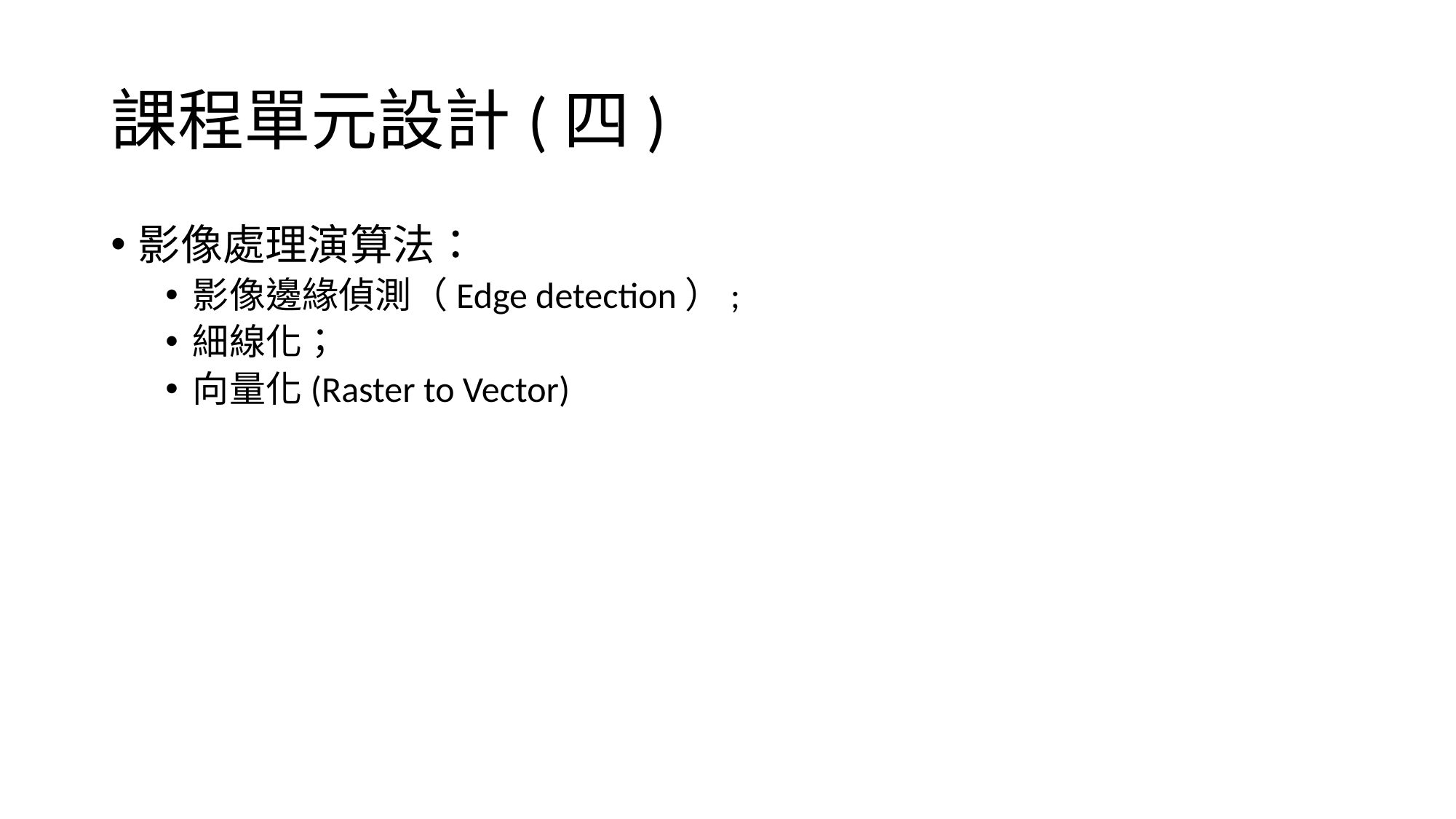

# 課程單元設計(四)
影像處理演算法：
影像邊緣偵測（Edge detection）;
細線化；
向量化(Raster to Vector)